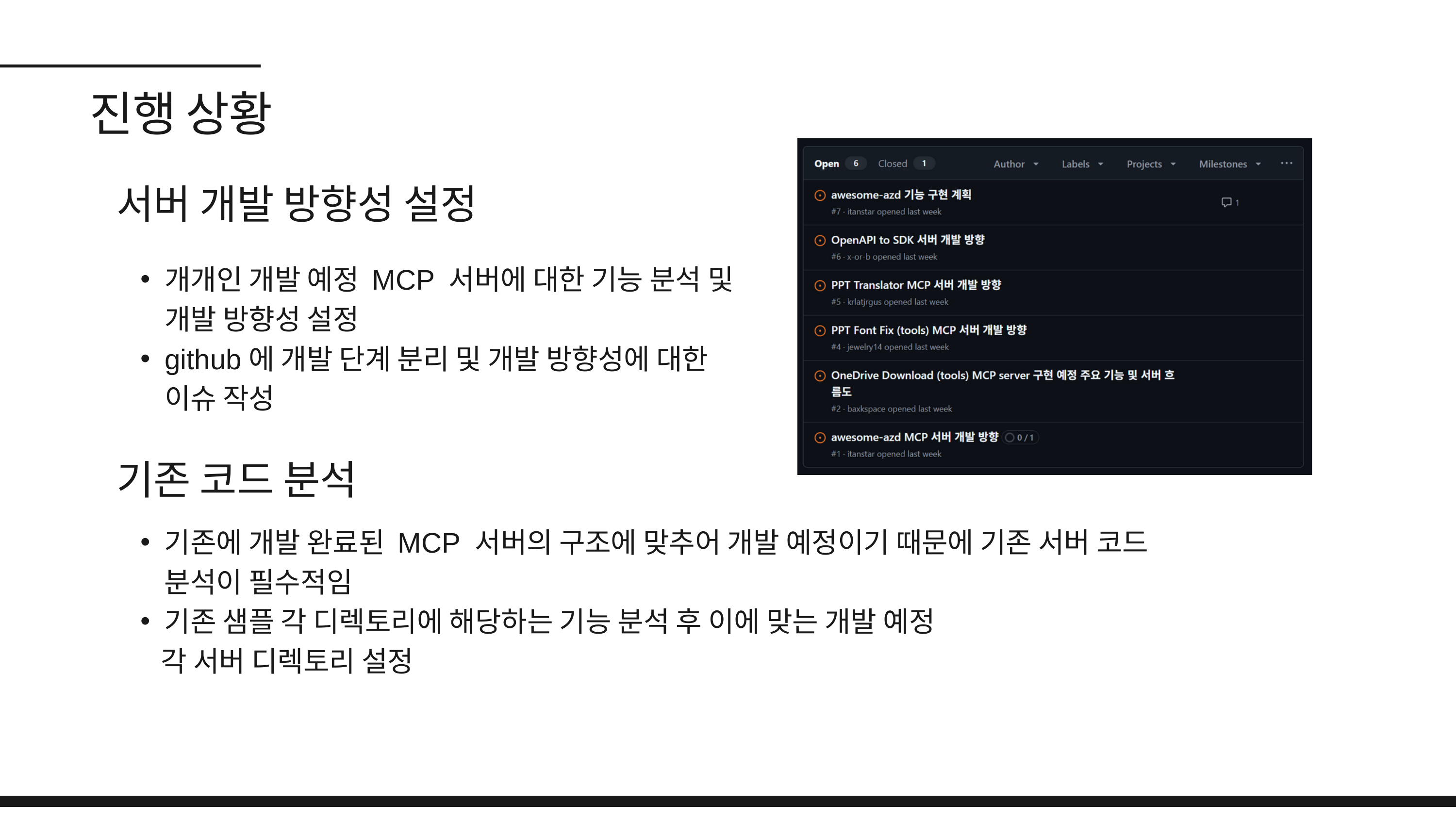

진행 상황

서버 개발 방향성 설정
개개인 개발 예정 MCP 서버에 대한 기능 분석 및 개발 방향성 설정
github에 개발 단계 분리 및 개발 방향성에 대한 이슈 작성

기존 코드 분석
기존에 개발 완료된 MCP 서버의 구조에 맞추어 개발 예정이기 때문에 기존 서버 코드 분석이 필수적임
기존 샘플 각 디렉토리에 해당하는 기능 분석 후 이에 맞는 개발 예정
      각 서버 디렉토리 설정